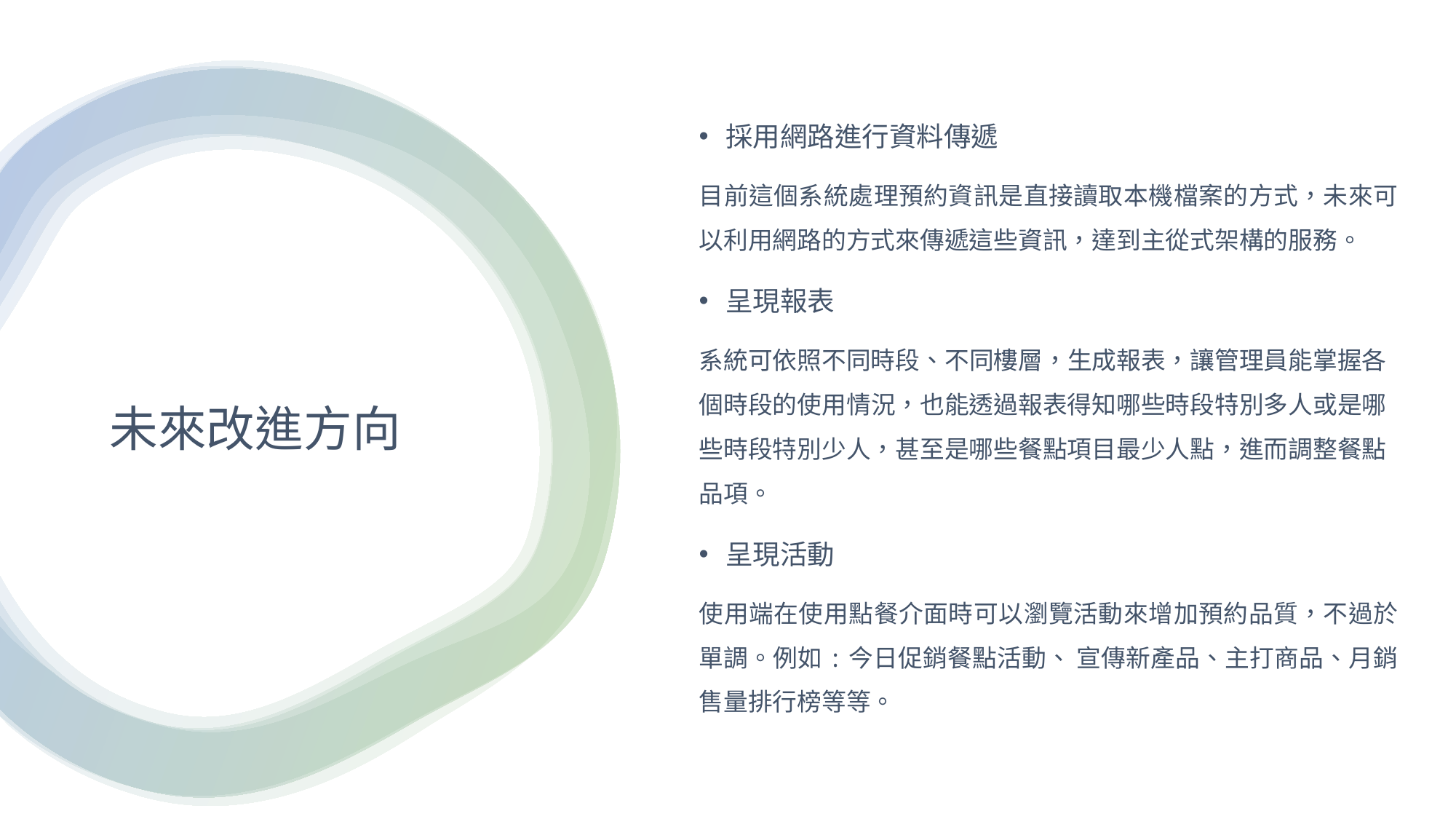

採用網路進行資料傳遞
目前這個系統處理預約資訊是直接讀取本機檔案的方式，未來可以利用網路的方式來傳遞這些資訊，達到主從式架構的服務。
呈現報表
系統可依照不同時段、不同樓層，生成報表，讓管理員能掌握各個時段的使用情況，也能透過報表得知哪些時段特別多人或是哪些時段特別少人，甚至是哪些餐點項目最少人點，進而調整餐點品項。
呈現活動
使用端在使用點餐介面時可以瀏覽活動來增加預約品質，不過於單調。例如:今日促銷餐點活動、 宣傳新產品、主打商品、月銷售量排行榜等等。
未來改進方向